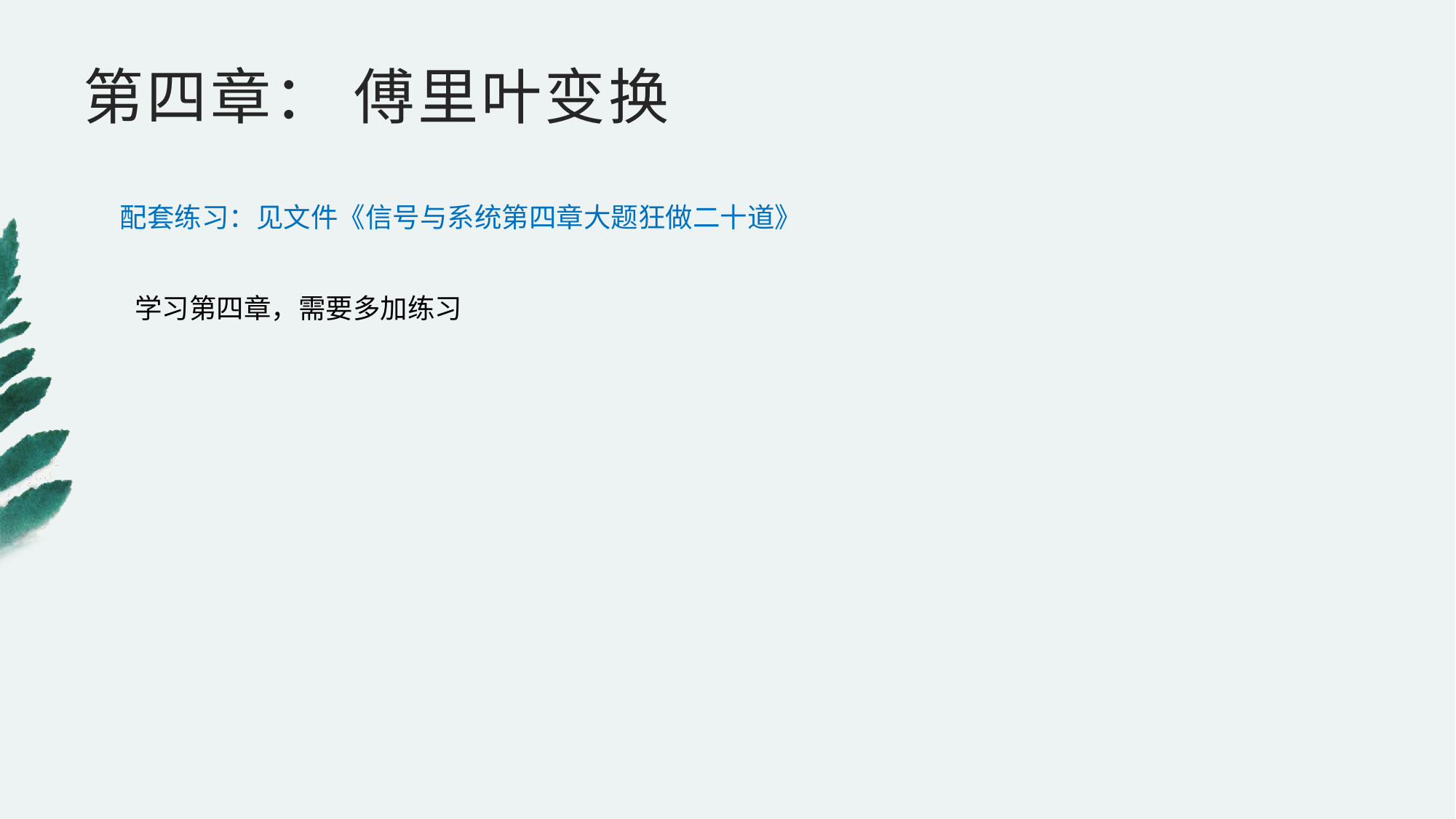

第四章： 傅里叶变换
配套练习：见文件《信号与系统第四章大题狂做二十道》
学习第四章，需要多加练习